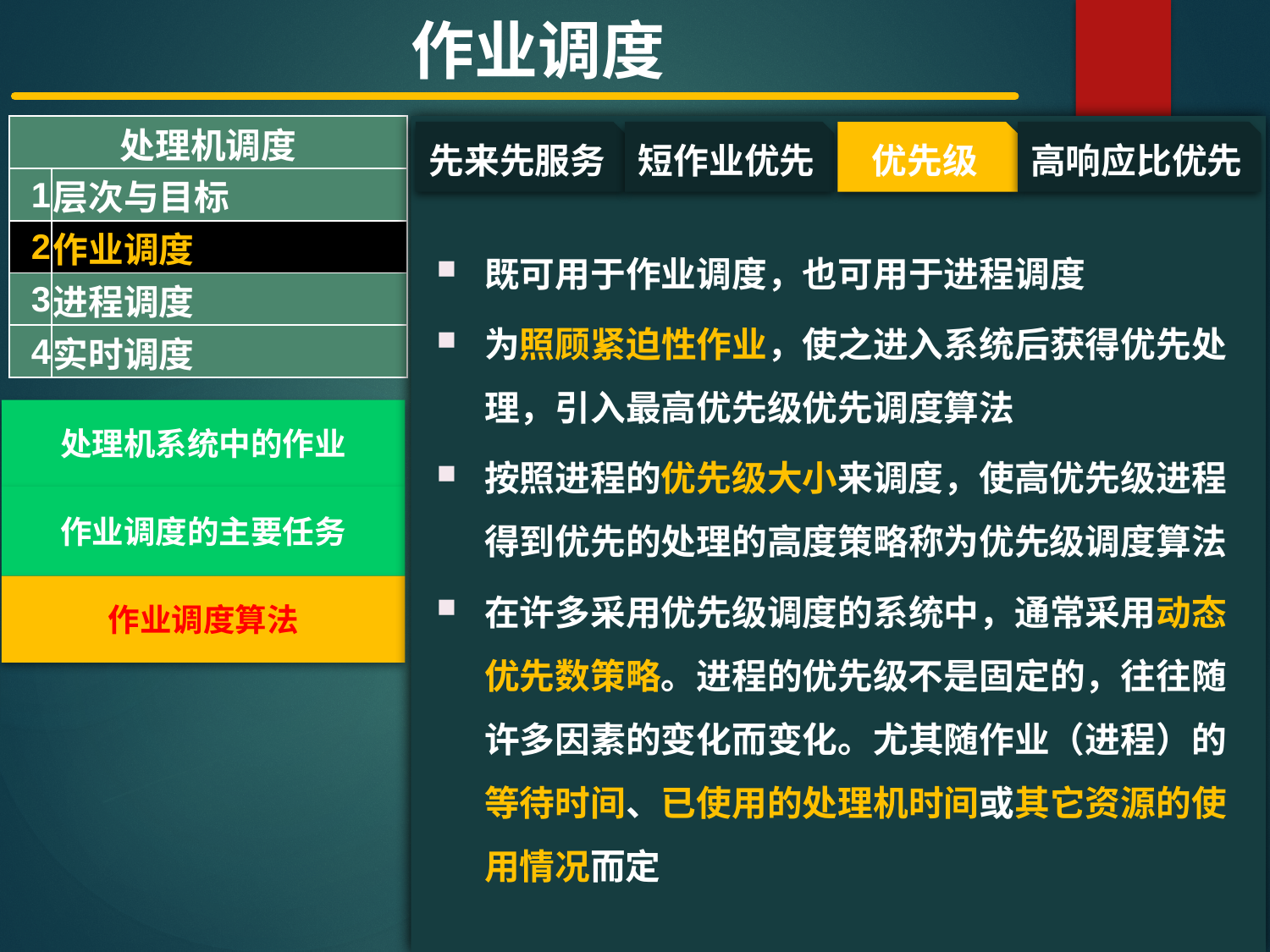

作业调度
| 处理机调度 |  |
| --- | --- |
| 1 | 层次与目标 |
| 2 | 作业调度 |
| 3 | 进程调度 |
| 4 | 实时调度 |
#
先来先服务
短作业优先
优先级
高响应比优先
既可用于作业调度，也可用于进程调度
为照顾紧迫性作业，使之进入系统后获得优先处理，引入最高优先级优先调度算法
按照进程的优先级大小来调度，使高优先级进程得到优先的处理的高度策略称为优先级调度算法
在许多采用优先级调度的系统中，通常采用动态优先数策略。进程的优先级不是固定的，往往随许多因素的变化而变化。尤其随作业（进程）的等待时间、已使用的处理机时间或其它资源的使用情况而定
处理机系统中的作业
作业调度的主要任务
作业调度算法